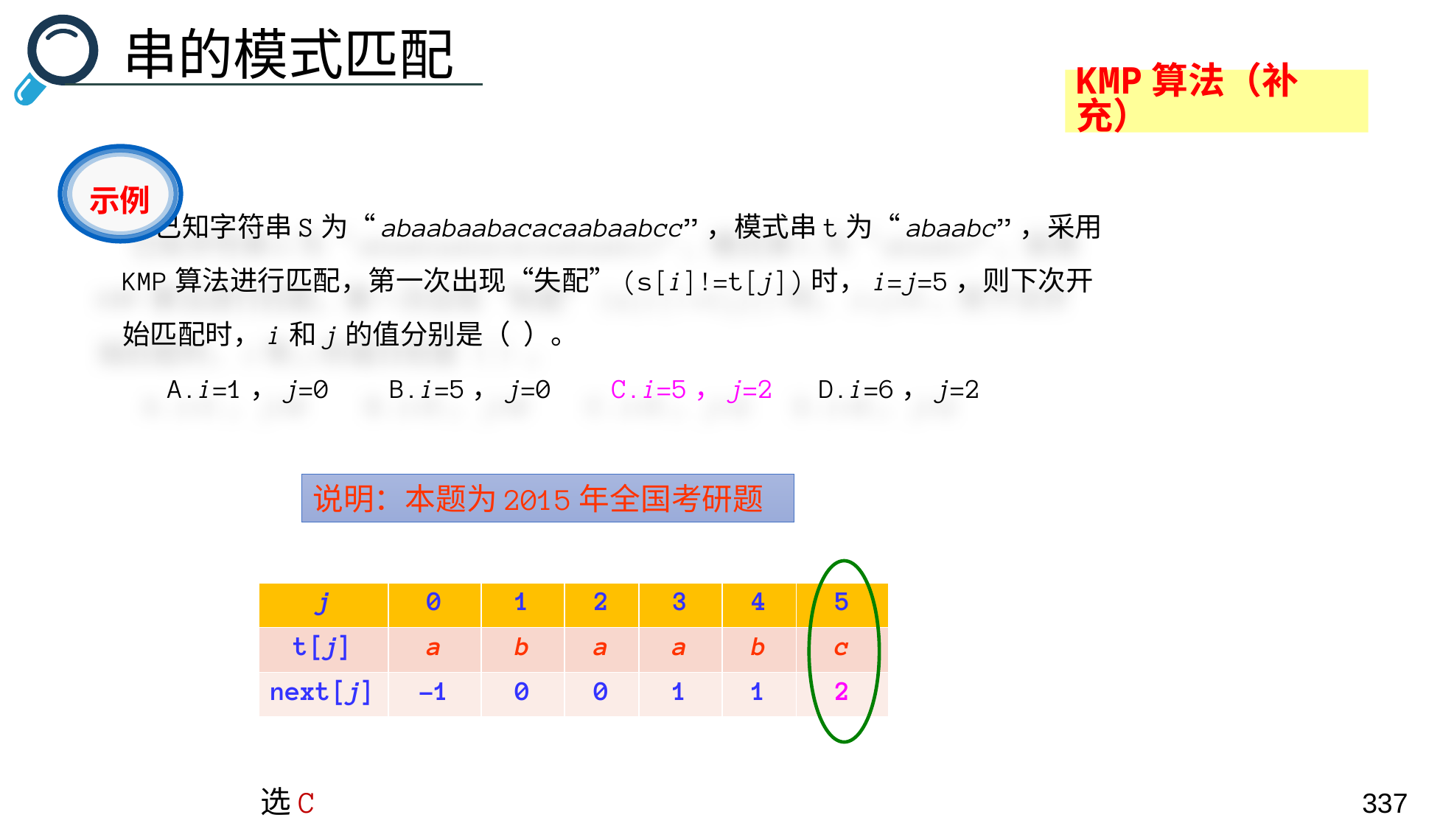

串的模式匹配
KMP算法（补充）

示例
    已知字符串S为“abaabaabacacaabaabcc”，模式串t为“abaabc”，采用KMP算法进行匹配，第一次出现“失配”(s[i]!=t[j])时，i=j=5，则下次开始匹配时，i和j的值分别是（  ）。
   A.i=1，j=0    B.i=5，j=0    C.i=5，j=2   D.i=6，j=2
说明：本题为2015年全国考研题

| j | 0 | 1 | 2 | 3 | 4 | 5 |
| --- | --- | --- | --- | --- | --- | --- |
| t[j] | a | b | a | a | b | c |
| next[j] | -1 | 0 | 0 | 1 | 1 | 2 |
选C
337